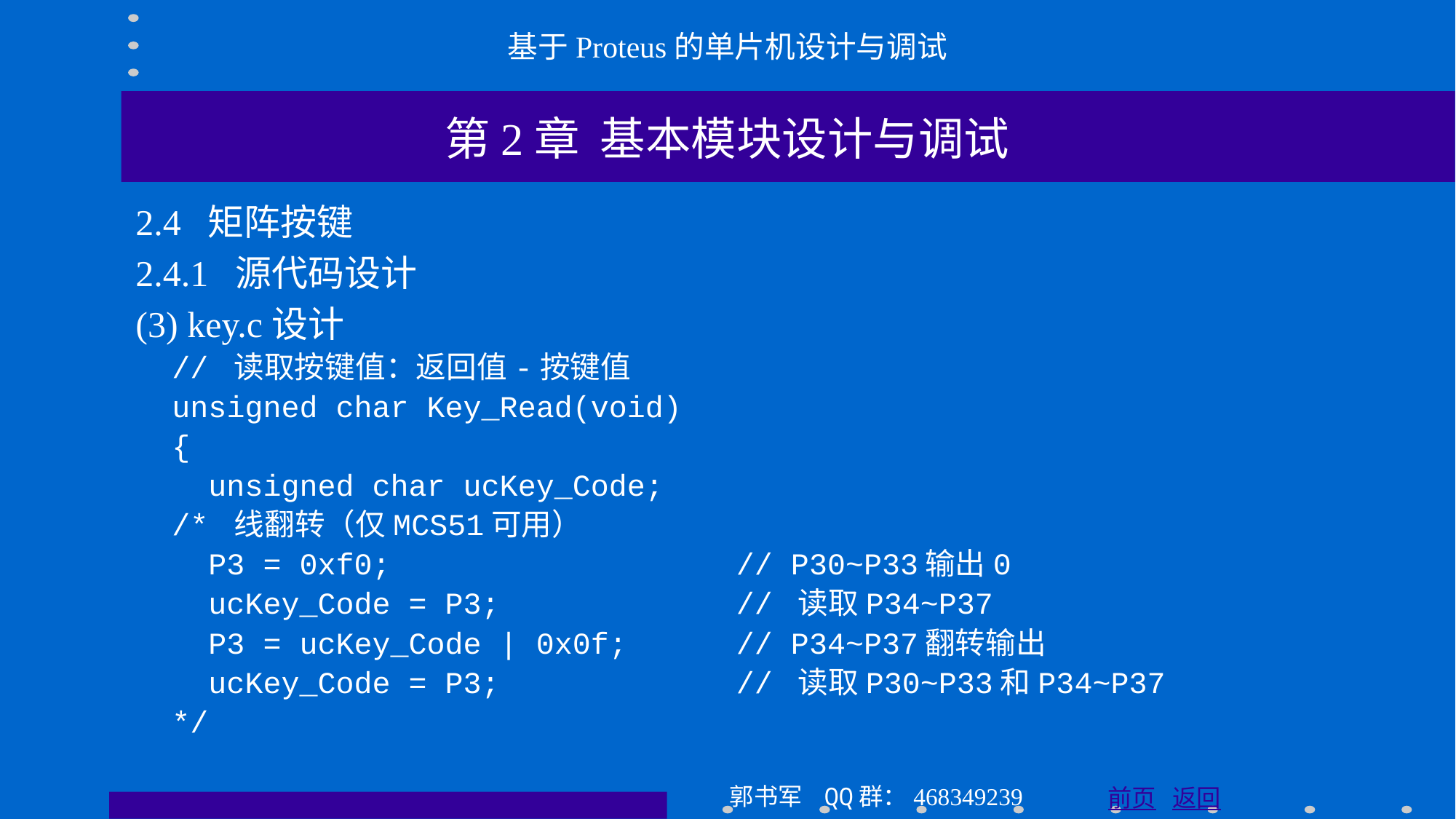

基于Proteus的单片机设计与调试
第2章  基本模块设计与调试
2.4  矩阵按键
2.4.1  源代码设计
(3) key.c设计
  // 读取按键值：返回值-按键值
  unsigned char Key_Read(void)
  {
    unsigned char ucKey_Code;
  /* 线翻转（仅MCS51可用）
    P3 = 0xf0;                   // P30~P33输出0
    ucKey_Code = P3;             // 读取P34~P37
    P3 = ucKey_Code | 0x0f;      // P34~P37翻转输出
    ucKey_Code = P3;             // 读取P30~P33和P34~P37
  */

郭书军   QQ群：468349239
前页   返回